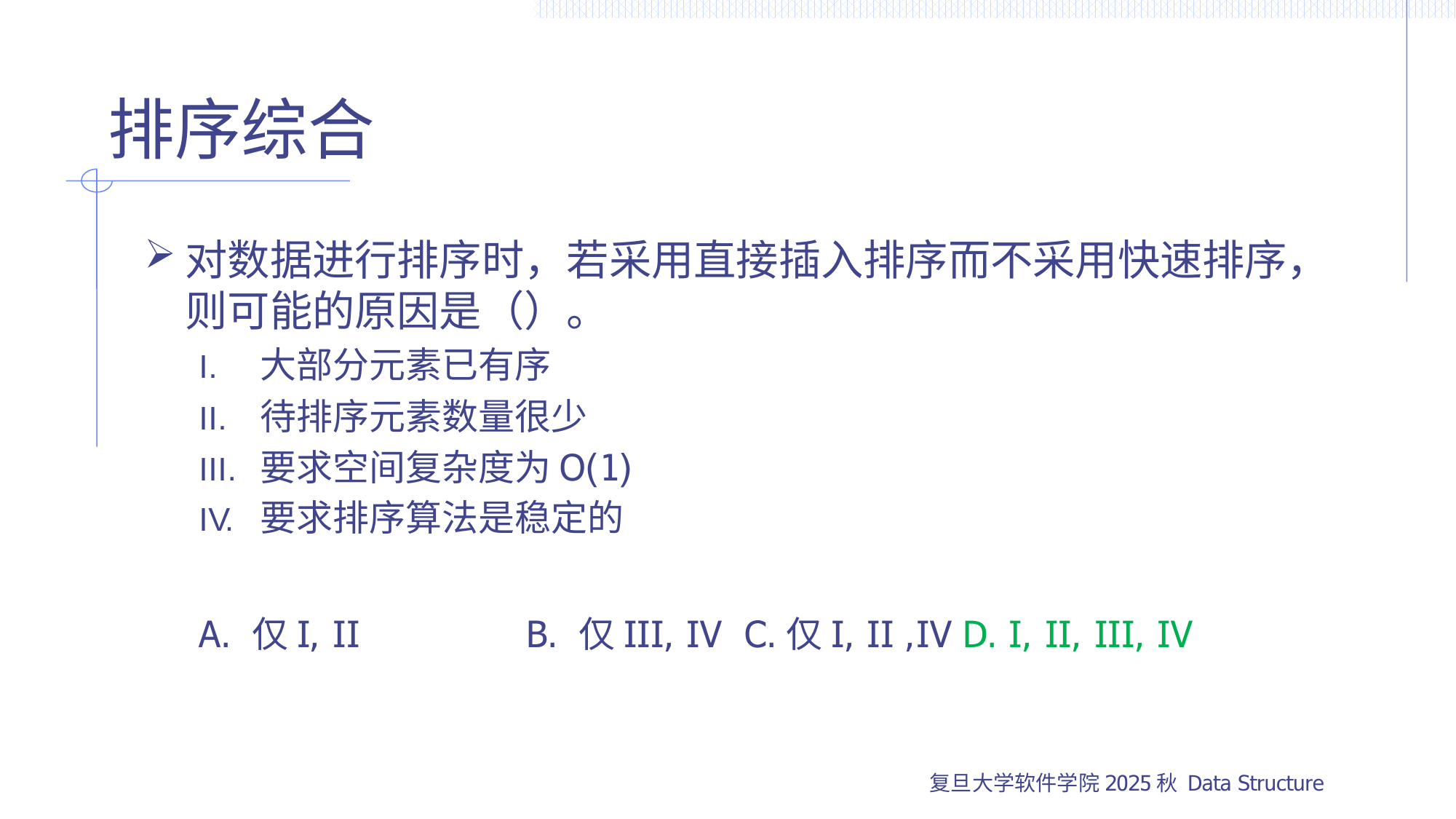

# 排序综合
对数据进行排序时，若采用直接插入排序而不采用快速排序，则可能的原因是（）。
大部分元素已有序
待排序元素数量很少
要求空间复杂度为O(1)
要求排序算法是稳定的

A. 仅I, II		B. 仅III, IV	C.仅I, II ,IV	D. I, II, III, IV